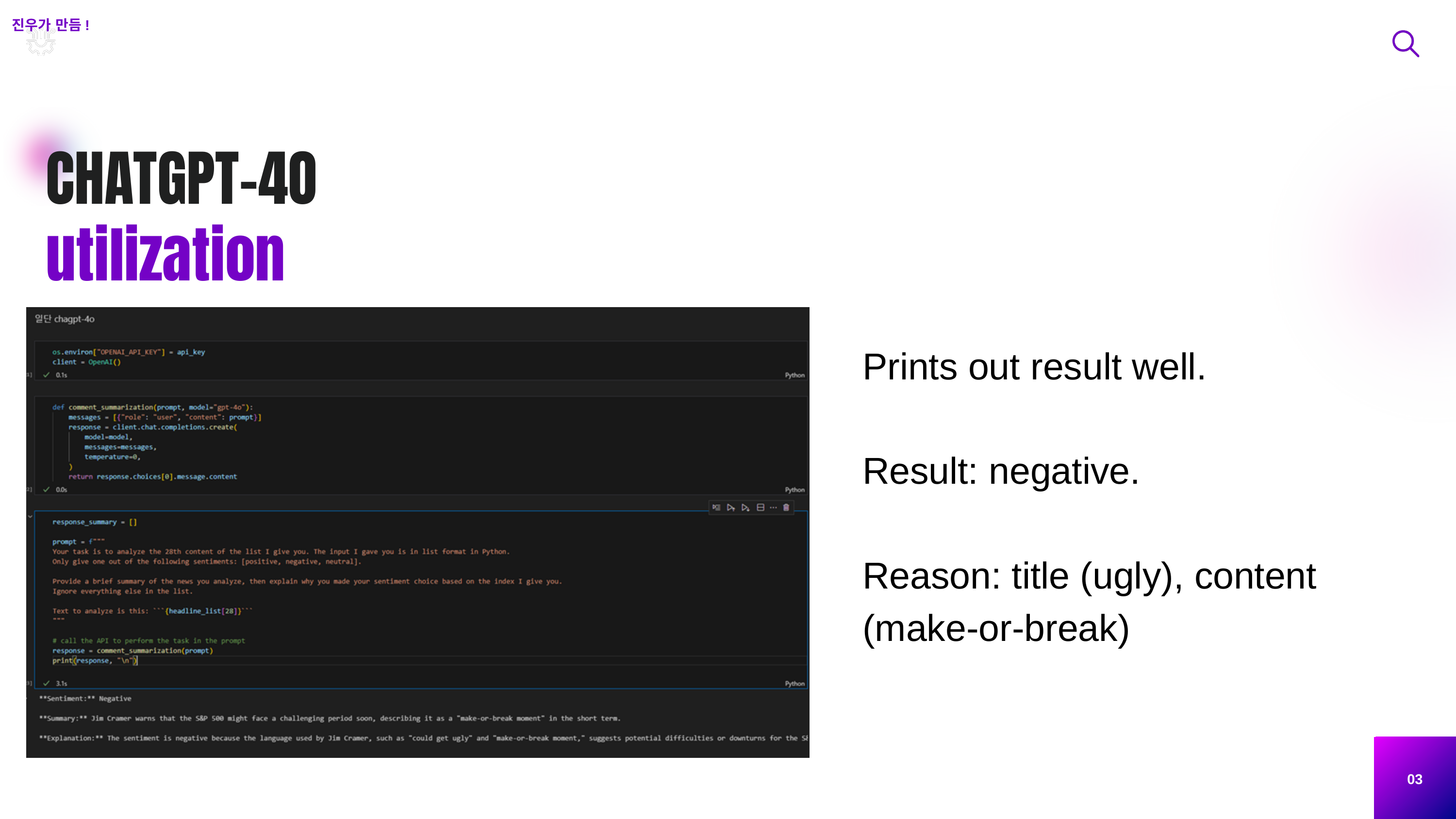

진우가 만듬!

CHATGPT-4O
utilization

Prints out result well.

Result: negative.

Reason: title (ugly), content (make-or-break)

03